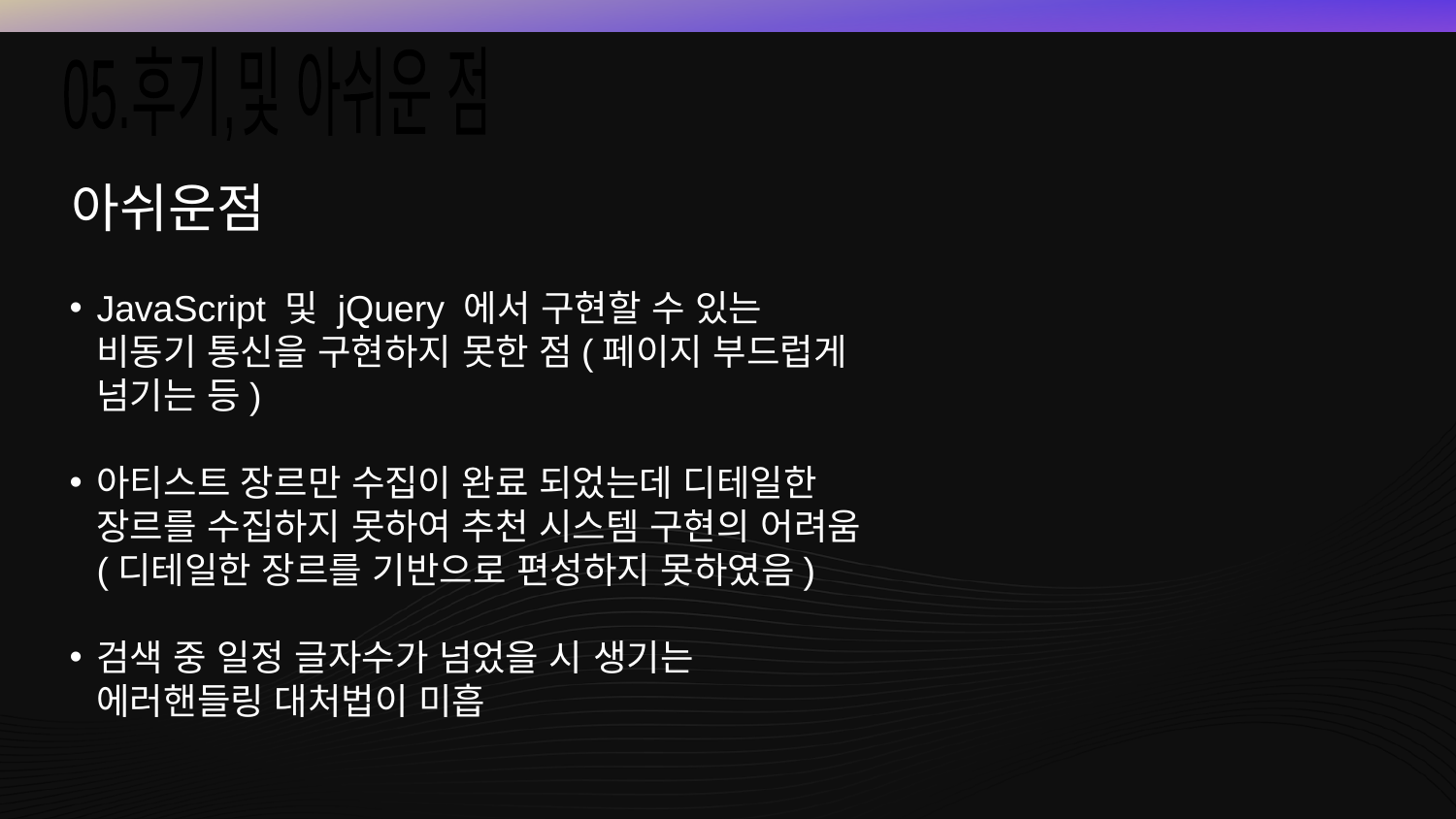

05.후기,및 아쉬운 점
아쉬운점
JavaScript 및 jQuery 에서 구현할 수 있는 비동기 통신을 구현하지 못한 점(페이지 부드럽게 넘기는 등)

아티스트 장르만 수집이 완료 되었는데 디테일한 장르를 수집하지 못하여 추천 시스템 구현의 어려움(디테일한 장르를 기반으로 편성하지 못하였음)
검색 중 일정 글자수가 넘었을 시 생기는 에러핸들링 대처법이 미흡